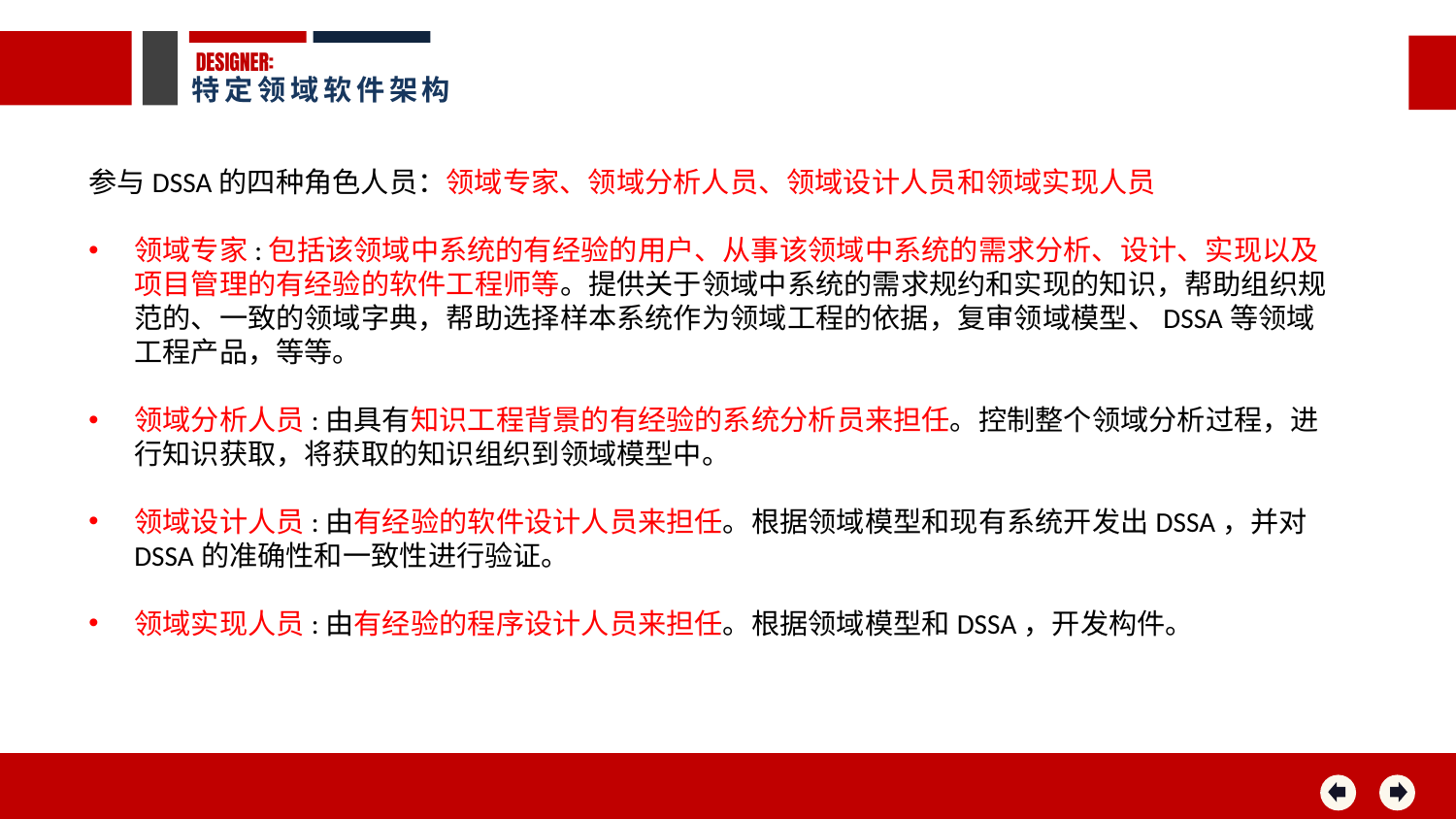

DESIGNER:
特定领域软件架构
参与DSSA的四种角色人员：领域专家、领域分析人员、领域设计人员和领域实现人员

领域专家:包括该领域中系统的有经验的用户、从事该领域中系统的需求分析、设计、实现以及项目管理的有经验的软件工程师等。提供关于领域中系统的需求规约和实现的知识，帮助组织规范的、一致的领域字典，帮助选择样本系统作为领域工程的依据，复审领域模型、DSSA等领域工程产品，等等。

领域分析人员:由具有知识工程背景的有经验的系统分析员来担任。控制整个领域分析过程，进行知识获取，将获取的知识组织到领域模型中。

领域设计人员:由有经验的软件设计人员来担任。根据领域模型和现有系统开发出DSSA，并对DSSA的准确性和一致性进行验证。

领域实现人员:由有经验的程序设计人员来担任。根据领域模型和DSSA，开发构件。